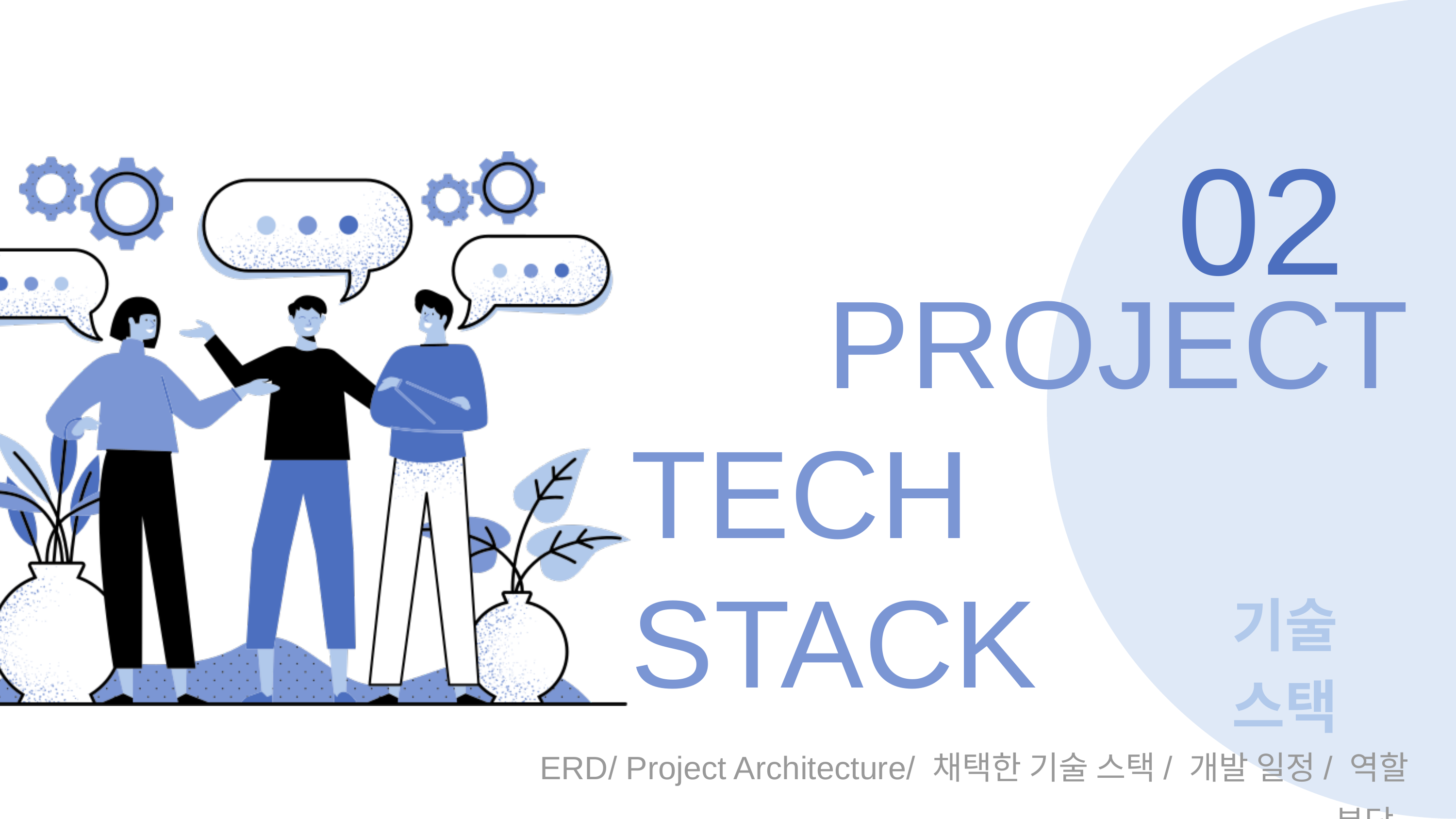

02

PROJECT
TECH STACK
기술 스택
ERD/ Project Architecture/ 채택한 기술 스택/ 개발 일정/ 역할 분담